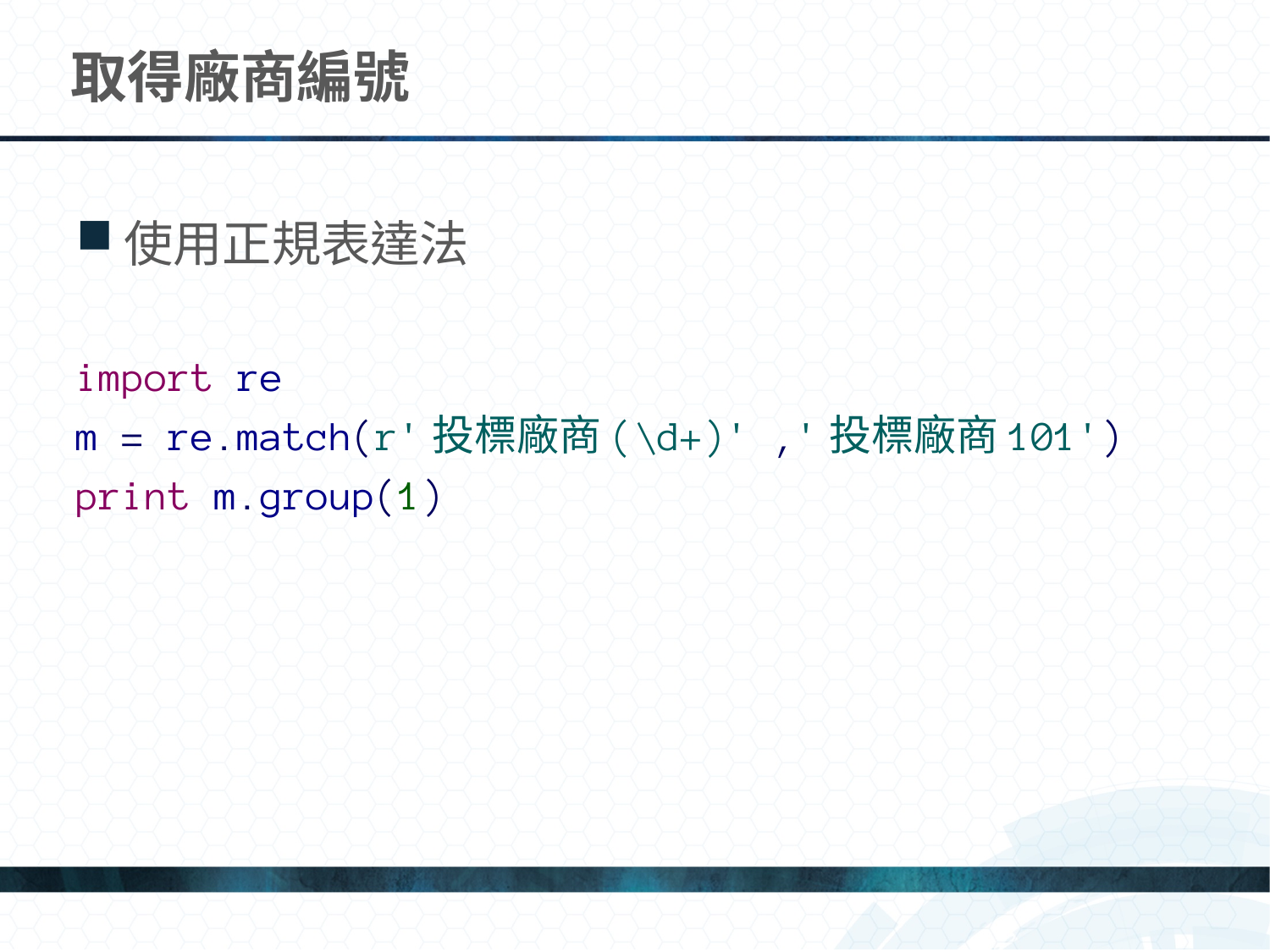

# 取得廠商編號
使用正規表達法

import re
m = re.match(r'投標廠商(\d+)' ,'投標廠商101')
print m.group(1)